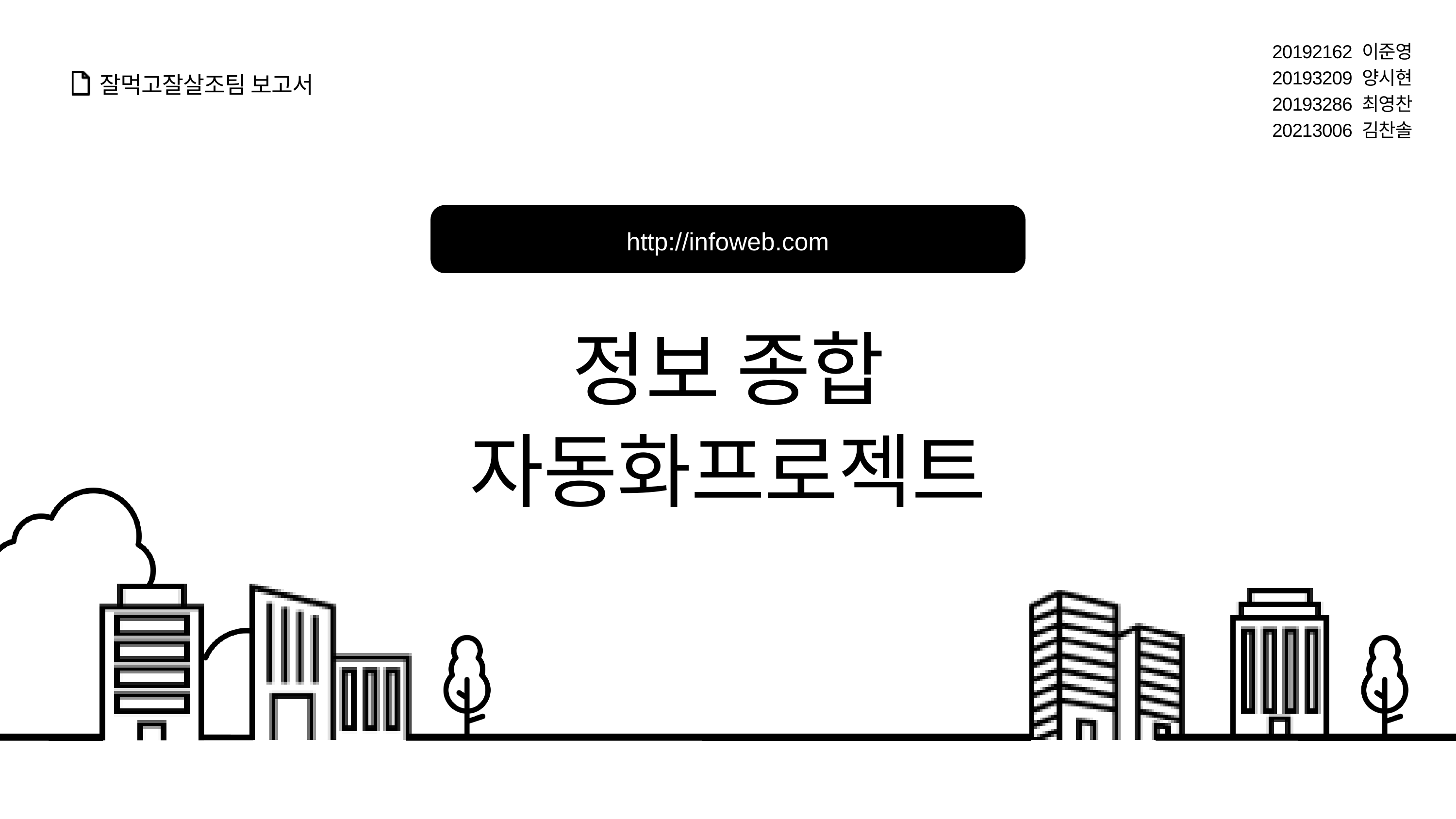

20192162 이준영
20193209 양시현
20193286 최영찬
20213006 김찬솔
잘먹고잘살조팀 보고서

http://infoweb.com
정보 종합 자동화프로젝트